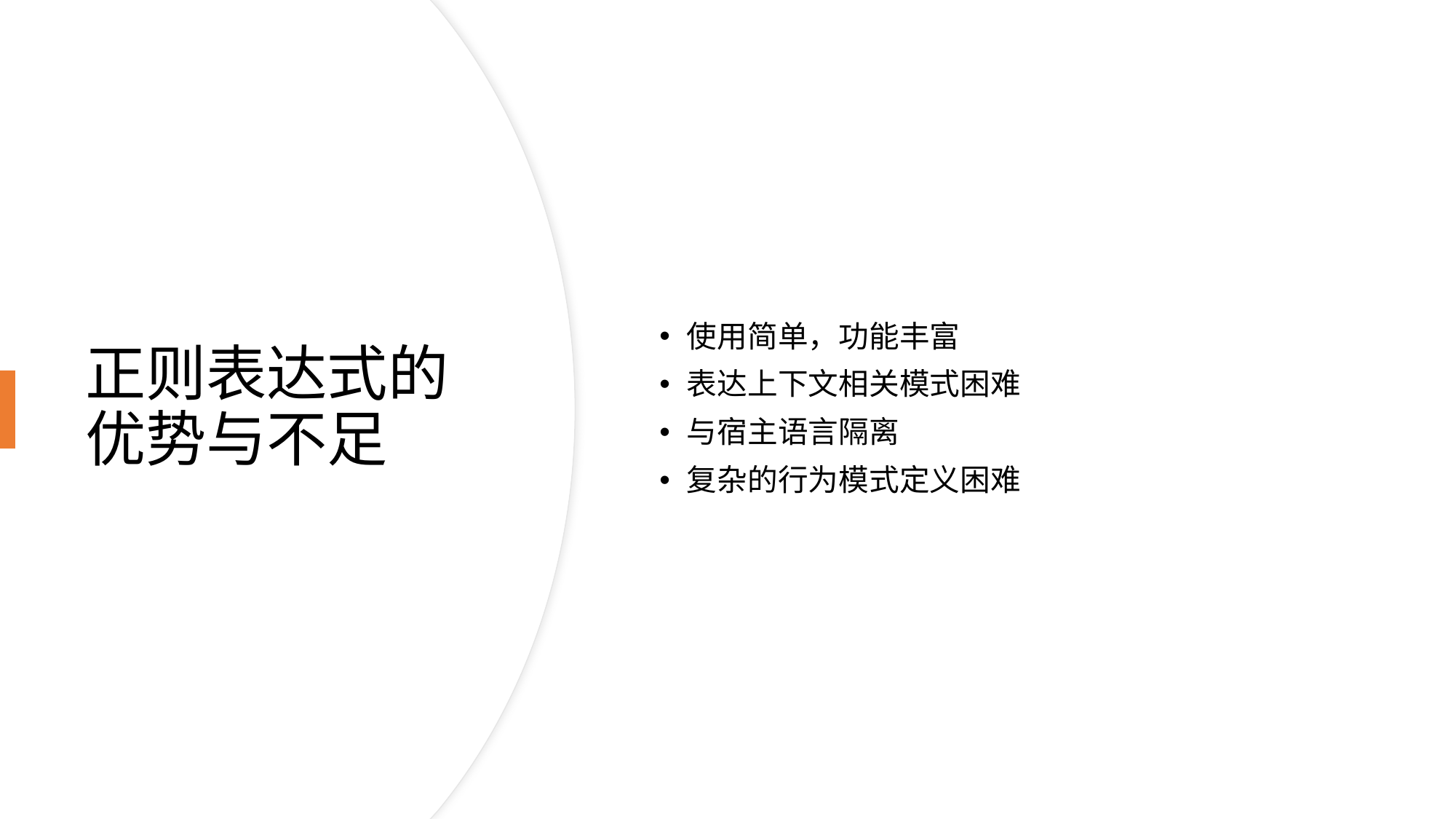

使用简单，功能丰富
表达上下文相关模式困难
与宿主语言隔离
复杂的行为模式定义困难
# 正则表达式的优势与不足